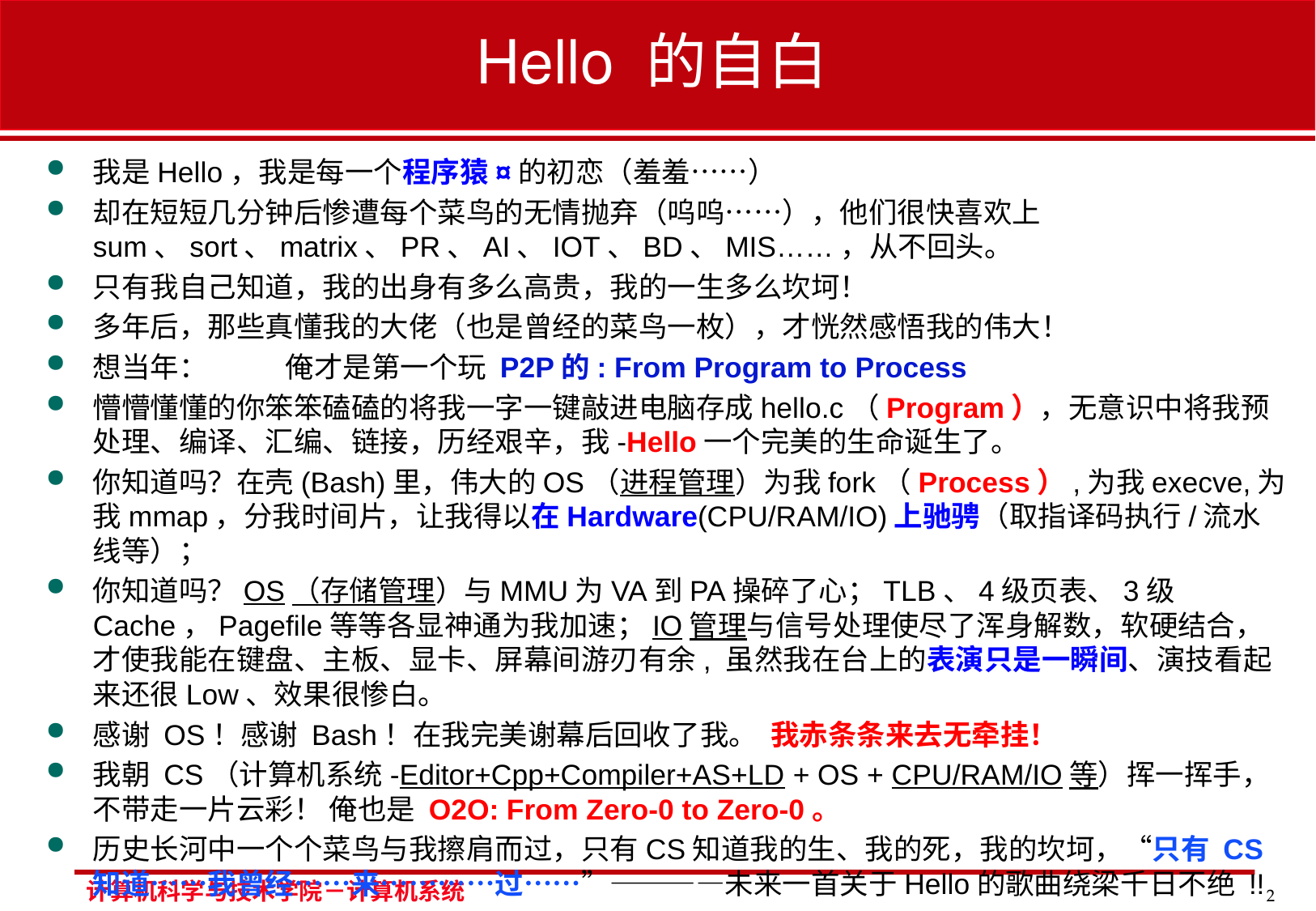

# Hello 的自白
我是Hello，我是每一个程序猿¤的初恋（羞羞……）
却在短短几分钟后惨遭每个菜鸟的无情抛弃（呜呜……），他们很快喜欢上sum、sort、matrix、PR、AI、IOT、BD、MIS……，从不回头。
只有我自己知道，我的出身有多么高贵，我的一生多么坎坷！
多年后，那些真懂我的大佬（也是曾经的菜鸟一枚），才恍然感悟我的伟大！
想当年：            俺才是第一个玩 P2P的: From Program to Process
懵懵懂懂的你笨笨磕磕的将我一字一键敲进电脑存成hello.c（Program），无意识中将我预处理、编译、汇编、链接，历经艰辛，我-Hello一个完美的生命诞生了。
你知道吗？在壳(Bash)里，伟大的OS（进程管理）为我fork（Process）,为我execve,为我mmap，分我时间片，让我得以在Hardware(CPU/RAM/IO)上驰骋（取指译码执行/流水线等）；
你知道吗？OS（存储管理）与MMU为VA到PA操碎了心；TLB、4级页表、3级Cache，Pagefile等等各显神通为我加速；IO管理与信号处理使尽了浑身解数，软硬结合，才使我能在键盘、主板、显卡、屏幕间游刃有余, 虽然我在台上的表演只是一瞬间、演技看起来还很Low、效果很惨白。
感谢 OS！感谢 Bash！在我完美谢幕后回收了我。  我赤条条来去无牵挂！
我朝 CS（计算机系统-Editor+Cpp+Compiler+AS+LD + OS + CPU/RAM/IO等）挥一挥手，不带走一片云彩！ 俺也是 O2O: From Zero-0 to Zero-0。
历史长河中一个个菜鸟与我擦肩而过，只有CS知道我的生、我的死，我的坎坷，“只有 CS 知道……我曾经……来…………过……”————未来一首关于Hello的歌曲绕梁千日不绝 !!